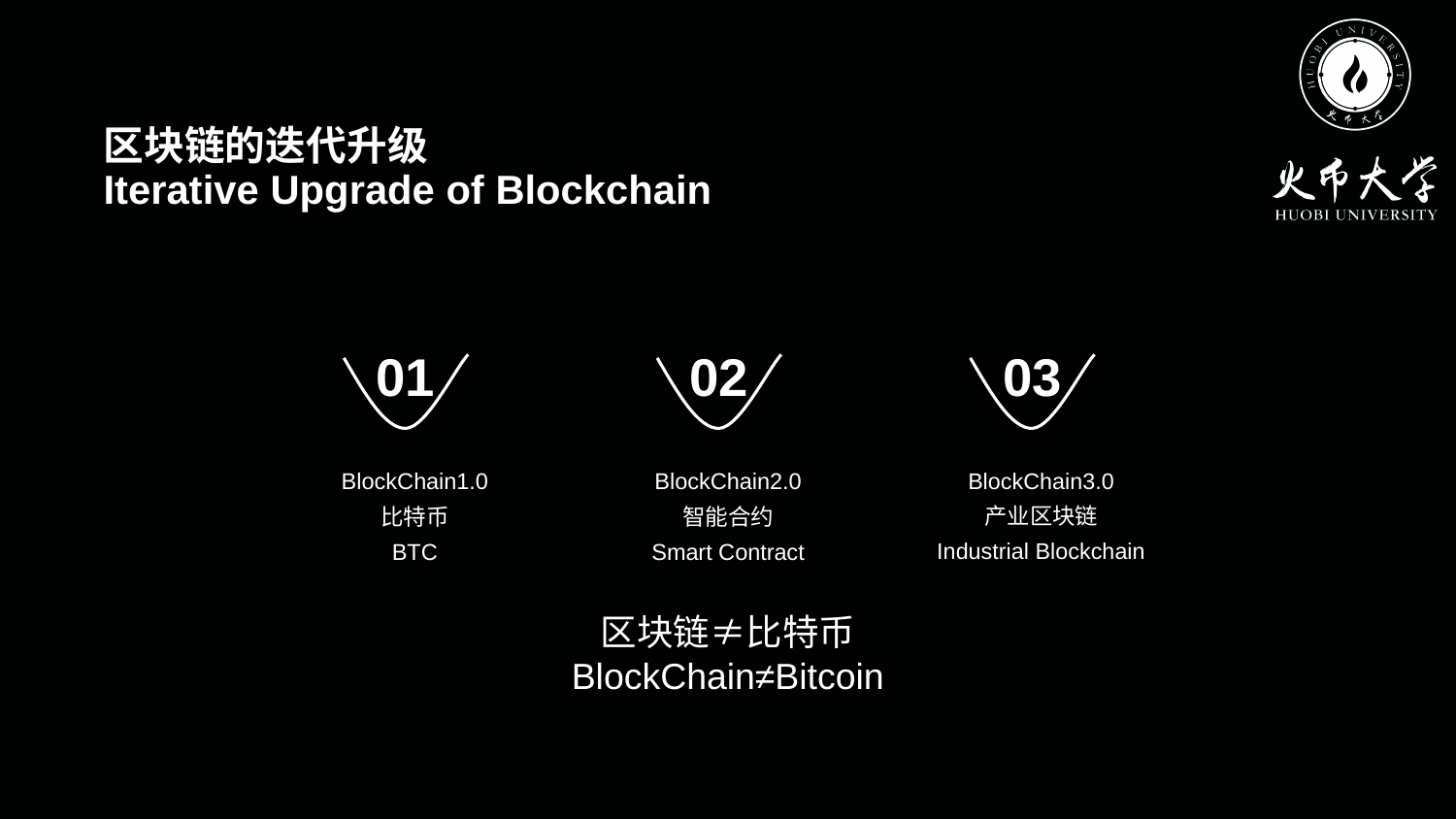

区块链的迭代升级
Iterative Upgrade of Blockchain
01
02
03

BlockChain1.0
比特币
BTC
BlockChain2.0
智能合约
Smart Contract
BlockChain3.0
产业区块链
Industrial Blockchain
区块链≠比特币
BlockChain≠Bitcoin